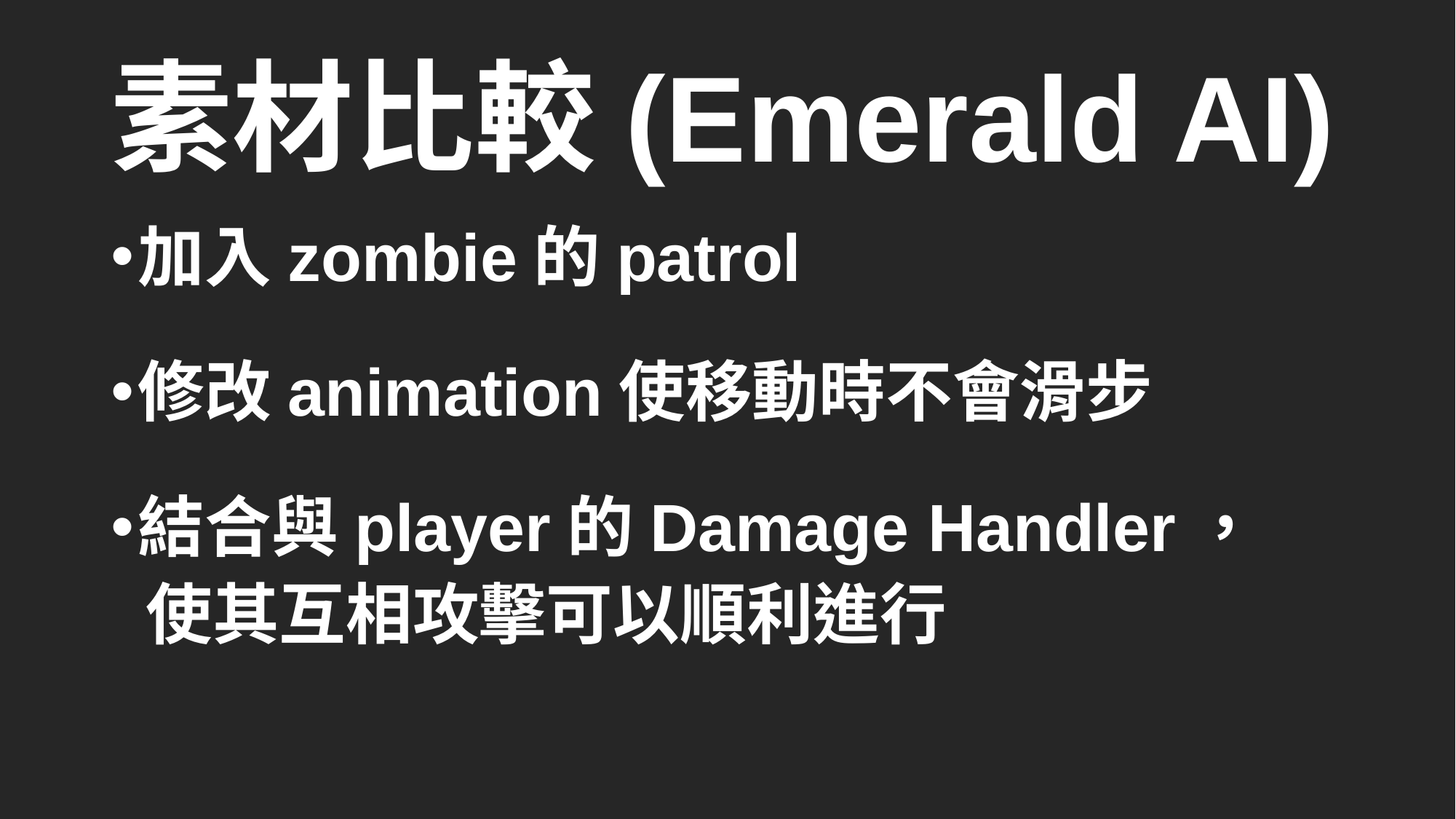

# 素材比較(Emerald AI)
加入zombie的patrol

修改animation使移動時不會滑步

結合與player的Damage Handler，
  使其互相攻擊可以順利進行